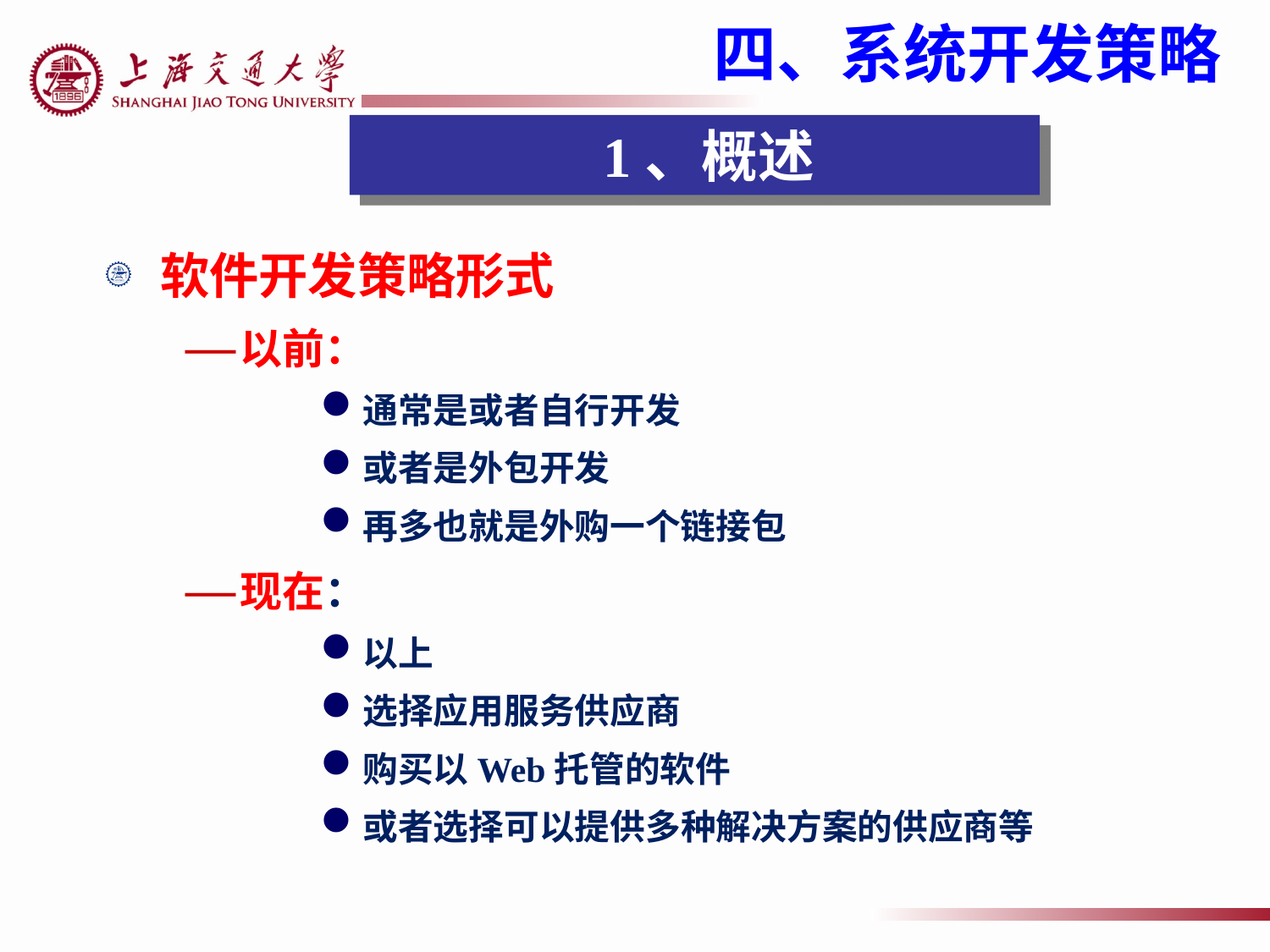

四、系统开发策略
  1、概述
软件开发策略形式
以前：
通常是或者自行开发
或者是外包开发
再多也就是外购一个链接包
现在：
以上
选择应用服务供应商
购买以Web托管的软件
或者选择可以提供多种解决方案的供应商等